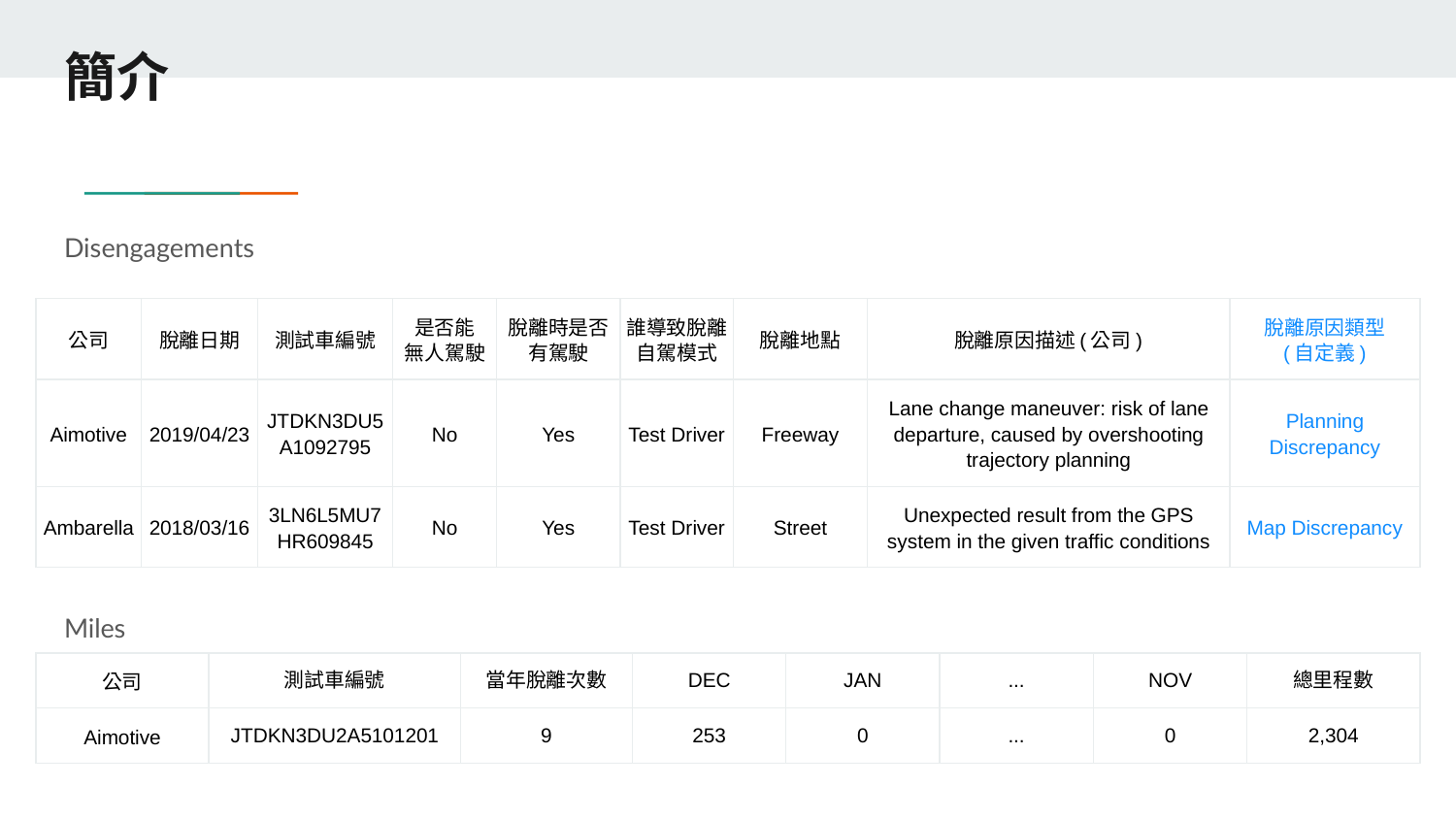

# 簡介
Disengagements
| 公司 | 脫離日期 | 測試車編號 | 是否能 無人駕駛 | 脫離時是否有駕駛 | 誰導致脫離 自駕模式 | 脫離地點 | 脫離原因描述(公司) | 脫離原因類型 (自定義) |
| --- | --- | --- | --- | --- | --- | --- | --- | --- |
| Aimotive | 2019/04/23 | JTDKN3DU5A1092795 | No | Yes | Test Driver | Freeway | Lane change maneuver: risk of lane departure, caused by overshooting trajectory planning | Planning Discrepancy |
| Ambarella | 2018/03/16 | 3LN6L5MU7HR609845 | No | Yes | Test Driver | Street | Unexpected result from the GPS system in the given traffic conditions | Map Discrepancy |
Miles
| 公司 | 測試車編號 | 當年脫離次數 | DEC | JAN | ... | NOV | 總里程數 |
| --- | --- | --- | --- | --- | --- | --- | --- |
| Aimotive | JTDKN3DU2A5101201 | 9 | 253 | 0 | ... | 0 | 2,304 |